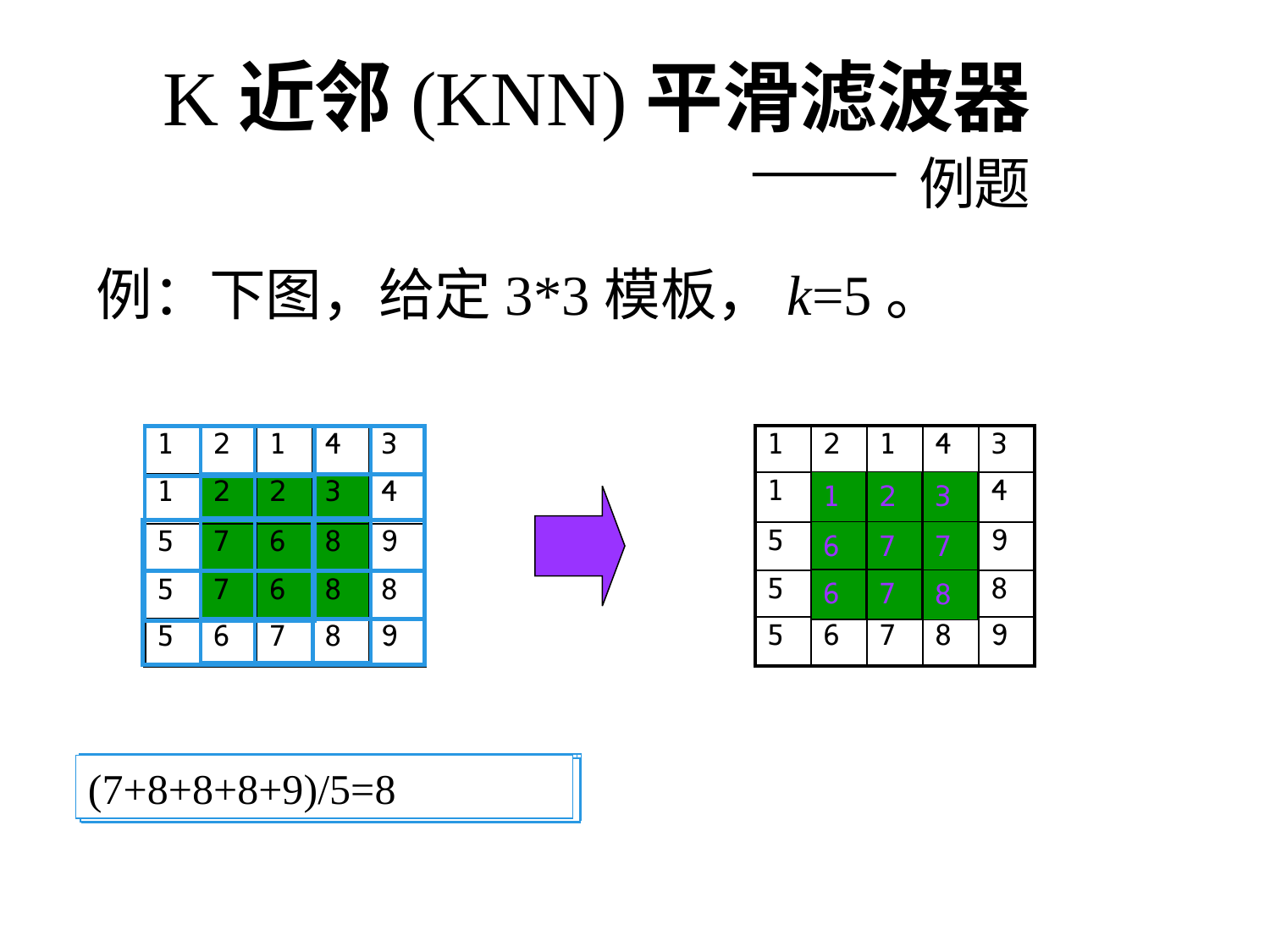

# K近邻(KNN)平滑滤波器 —— 例题
例：下图，给定3*3模板，k=5。
| 1 | 2 | 1 | 4 | 3 |
| --- | --- | --- | --- | --- |
| 1 | 2 | 2 | 3 | 4 |
| 5 | 7 | 6 | 8 | 9 |
| 5 | 7 | 6 | 8 | 8 |
| 5 | 6 | 7 | 8 | 9 |
| 1 | 2 | 1 | 4 | 3 |
| --- | --- | --- | --- | --- |
| 1 | 2 | 2 | 3 | 4 |
| 5 | 7 | 6 | 8 | 9 |
| 5 | 7 | 6 | 8 | 8 |
| 5 | 6 | 7 | 8 | 9 |

1
2
3

6
7
7
6
7
8
(6+6+6+7+7)/5=6.4=6
(6+6+8+8+9)/5=7.4=7
(7+8+8+8+9)/5=8
(1+1+1+2+2)/5=1.4=1
(5+5+6+6+7)/5=5.8=6
(6+6+7+7+7)/5=6.6=7
(6+7+7+8+8)/5=7.2=7
(1+2+2+3+4)/5=2.4=2
(1+2+3+4+4)/5=2.8=3